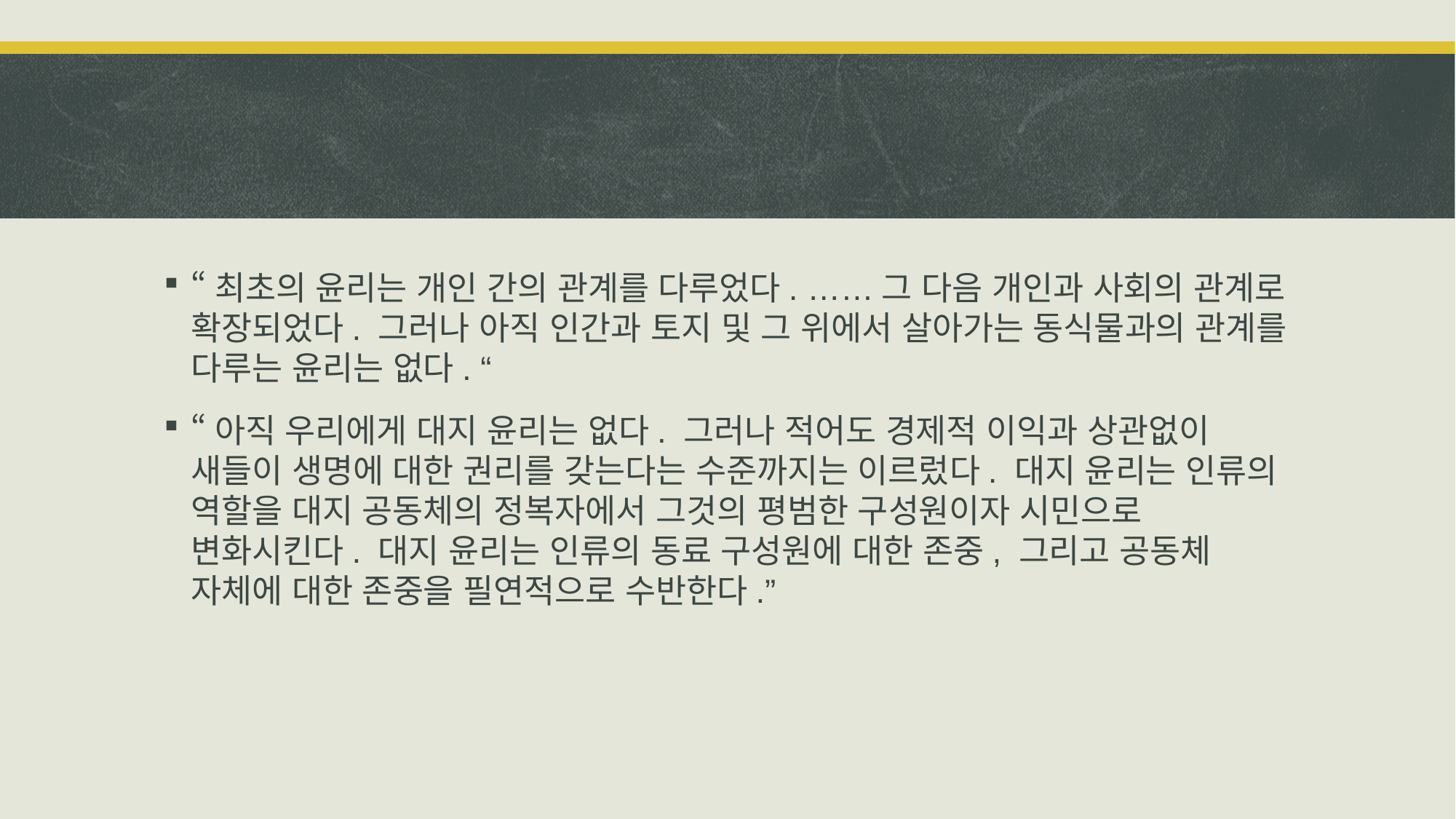

#
“최초의 윤리는 개인 간의 관계를 다루었다. ……그 다음 개인과 사회의 관계로 확장되었다. 그러나 아직 인간과 토지 및 그 위에서 살아가는 동식물과의 관계를 다루는 윤리는 없다. “
“아직 우리에게 대지 윤리는 없다. 그러나 적어도 경제적 이익과 상관없이 새들이 생명에 대한 권리를 갖는다는 수준까지는 이르렀다. 대지 윤리는 인류의 역할을 대지 공동체의 정복자에서 그것의 평범한 구성원이자 시민으로 변화시킨다. 대지 윤리는 인류의 동료 구성원에 대한 존중, 그리고 공동체 자체에 대한 존중을 필연적으로 수반한다.”